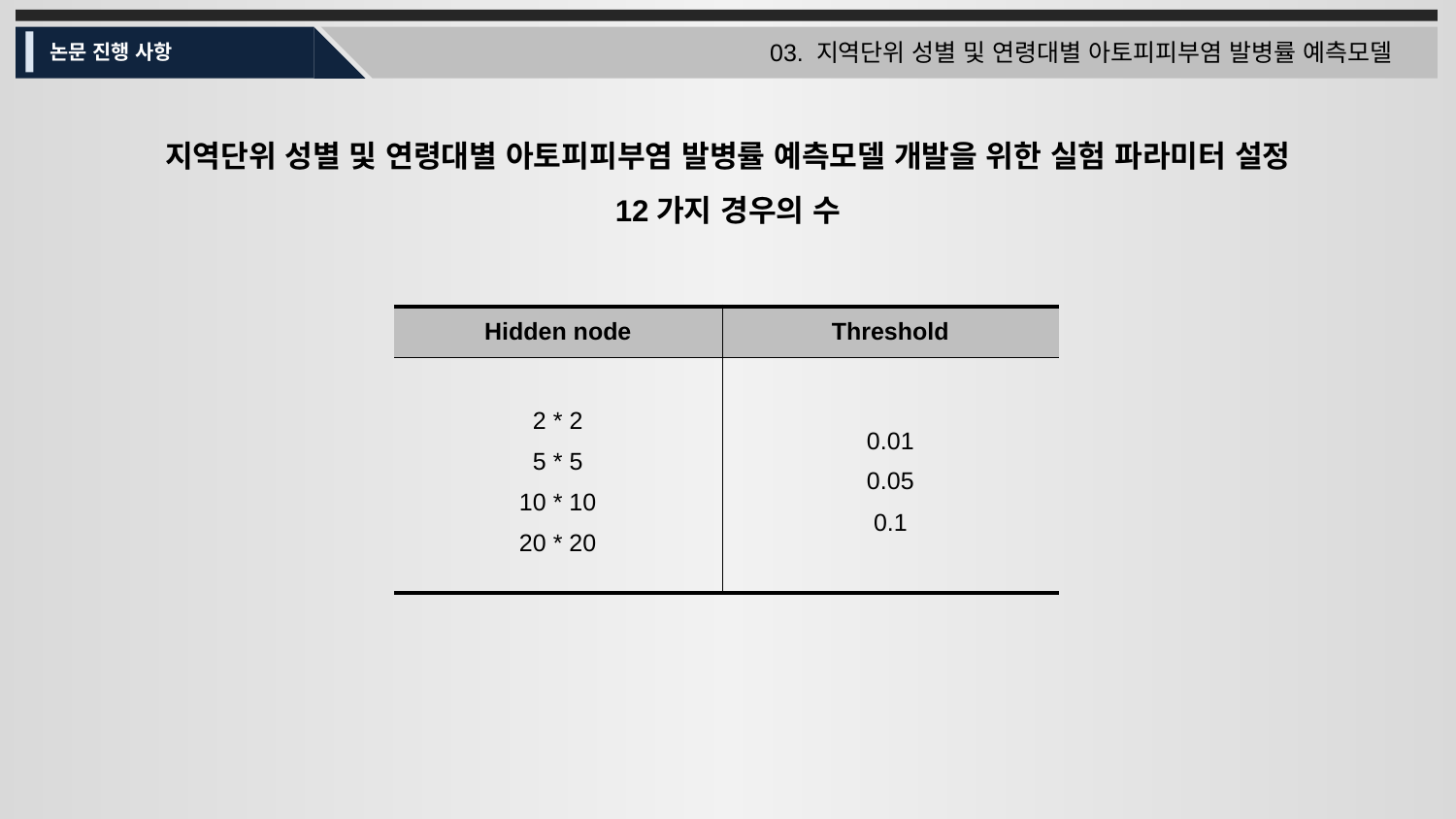

03. 지역단위 성별 및 연령대별 아토피피부염 발병률 예측모델

논문 진행 사항
지역단위 성별 및 연령대별 아토피피부염 발병률 예측모델 개발을 위한 실험 파라미터 설정
12가지 경우의 수
| Hidden node | Threshold |
| --- | --- |
| 2 \* 2 5 \* 5 10 \* 10 20 \* 20 | 0.01 0.05 0.1 |